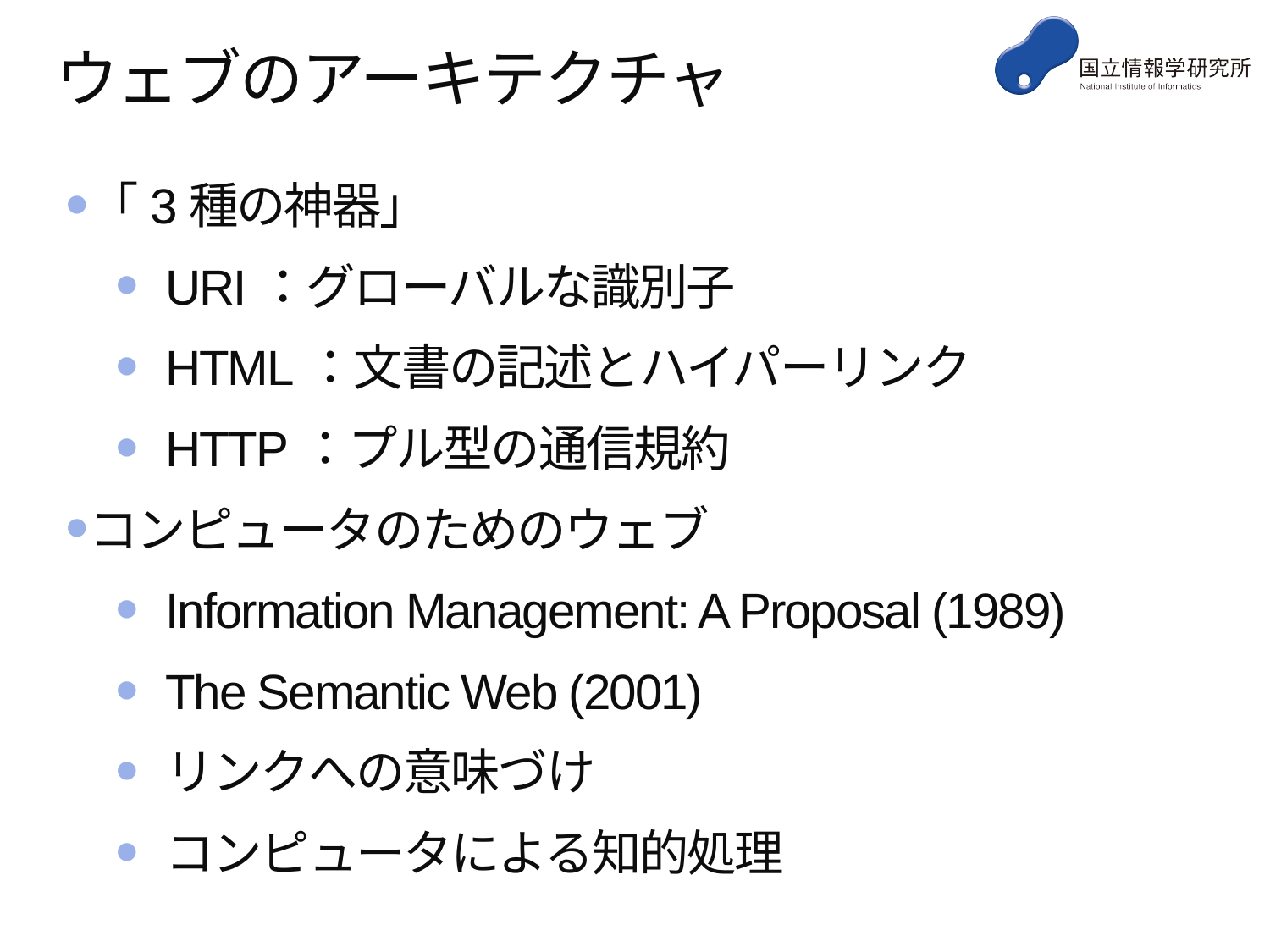

# ウェブのアーキテクチャ
「3種の神器」
URI：グローバルな識別子
HTML：文書の記述とハイパーリンク
HTTP：プル型の通信規約
コンピュータのためのウェブ
Information Management: A Proposal (1989)
The Semantic Web (2001)
リンクへの意味づけ
コンピュータによる知的処理